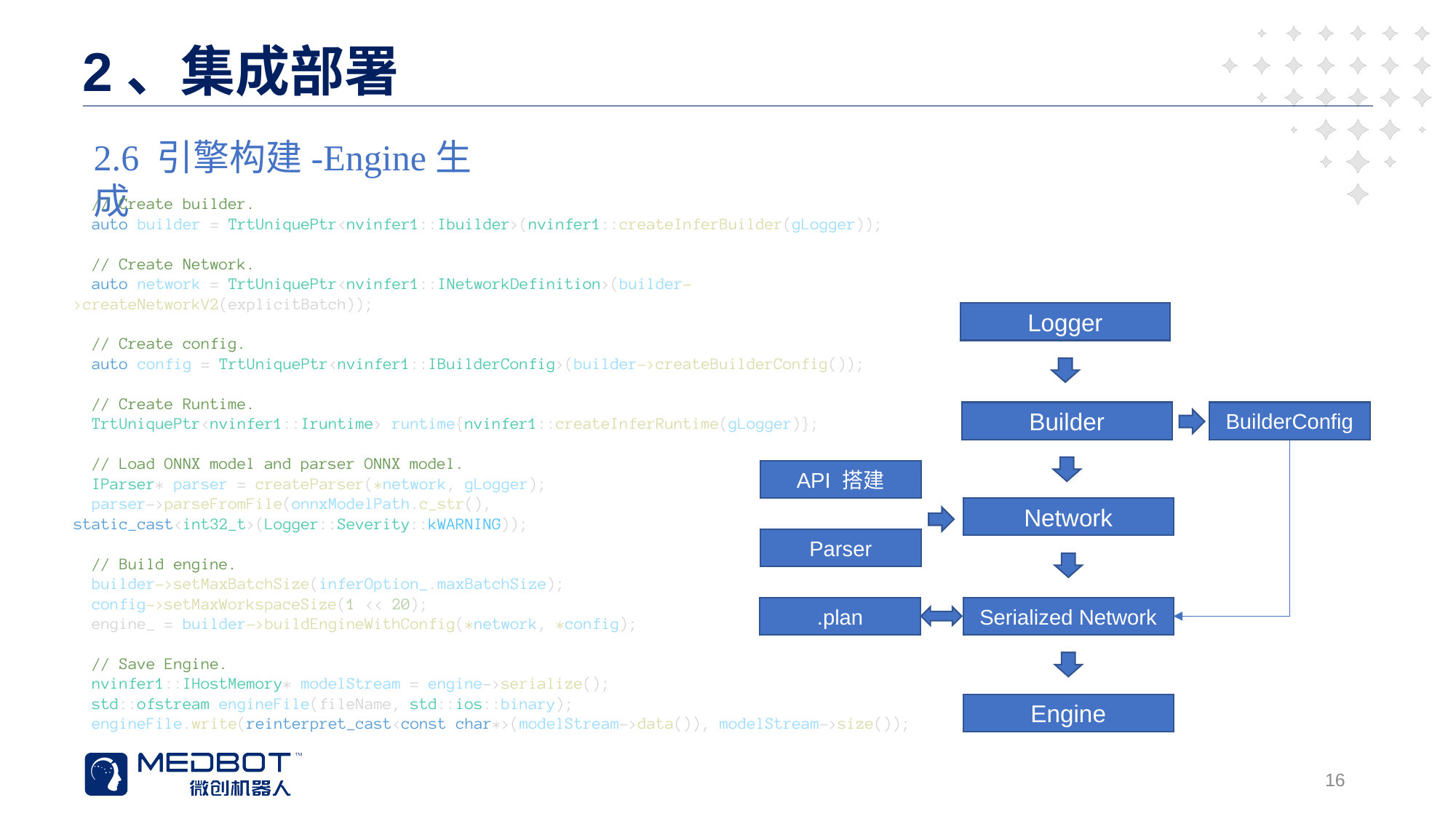

2、集成部署
#
2.6 引擎构建-Engine生成
  // Create builder.
  auto builder = TrtUniquePtr<nvinfer1::Ibuilder>(nvinfer1::createInferBuilder(gLogger));

  // Create Network.
  auto network = TrtUniquePtr<nvinfer1::INetworkDefinition>(builder->createNetworkV2(explicitBatch));

  // Create config.
  auto config = TrtUniquePtr<nvinfer1::IBuilderConfig>(builder->createBuilderConfig());

  // Create Runtime.
  TrtUniquePtr<nvinfer1::Iruntime> runtime{nvinfer1::createInferRuntime(gLogger)};

  // Load ONNX model and parser ONNX model.
  IParser* parser = createParser(*network, gLogger);
  parser->parseFromFile(onnxModelPath.c_str(), static_cast<int32_t>(Logger::Severity::kWARNING));

  // Build engine.
  builder->setMaxBatchSize(inferOption_.maxBatchSize);
  config->setMaxWorkspaceSize(1 << 20);
  engine_ = builder->buildEngineWithConfig(*network, *config);

  // Save Engine.
  nvinfer1::IHostMemory* modelStream = engine->serialize();
  std::ofstream engineFile(fileName, std::ios::binary);
  engineFile.write(reinterpret_cast<const char*>(modelStream->data()), modelStream->size());
Logger

Builder
BuilderConfig

API 搭建
Network

Parser

.plan
Serialized Network

Engine
16